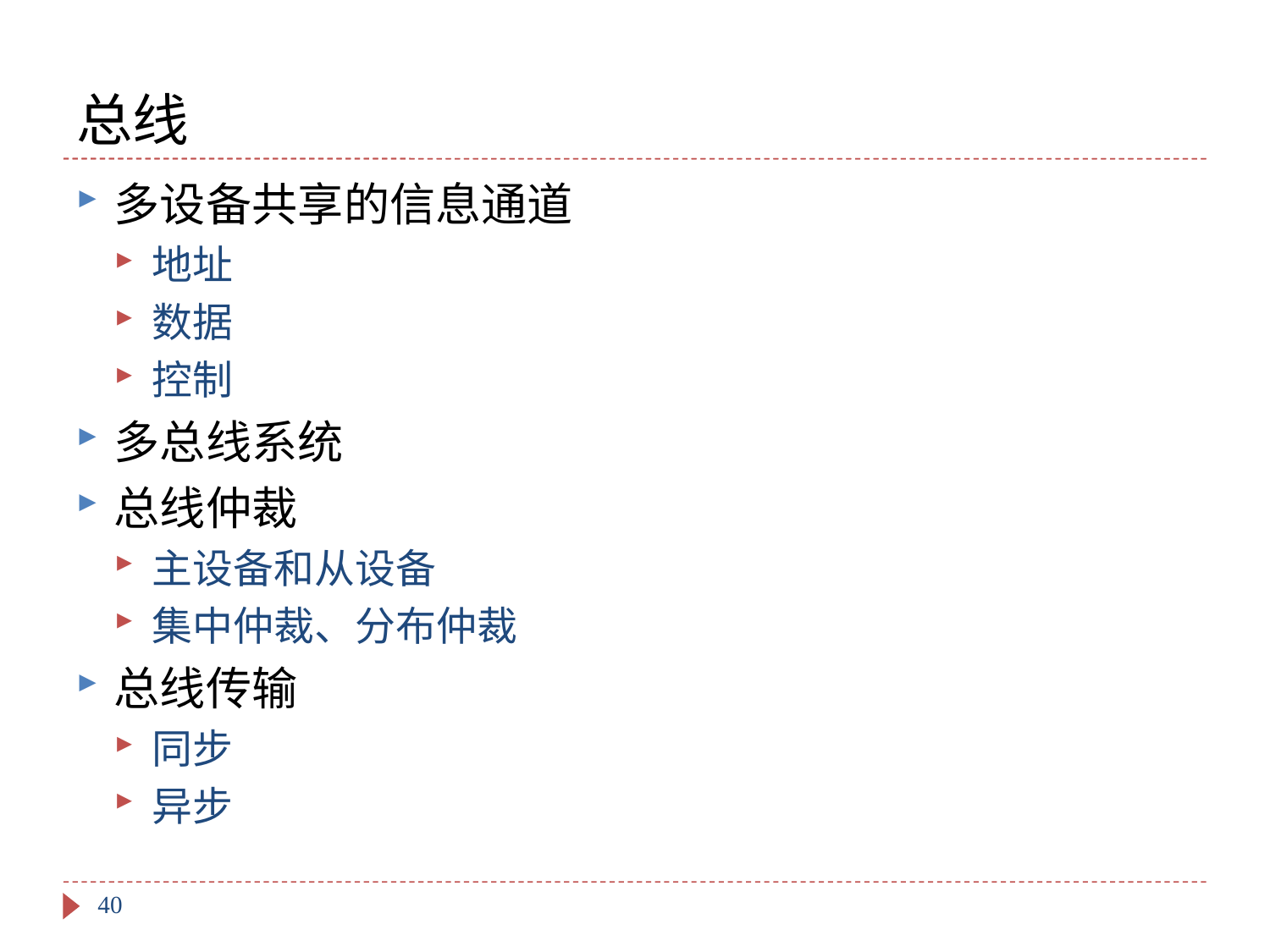

# 总线
多设备共享的信息通道
地址
数据
控制
多总线系统
总线仲裁
主设备和从设备
集中仲裁、分布仲裁
总线传输
同步
异步

40